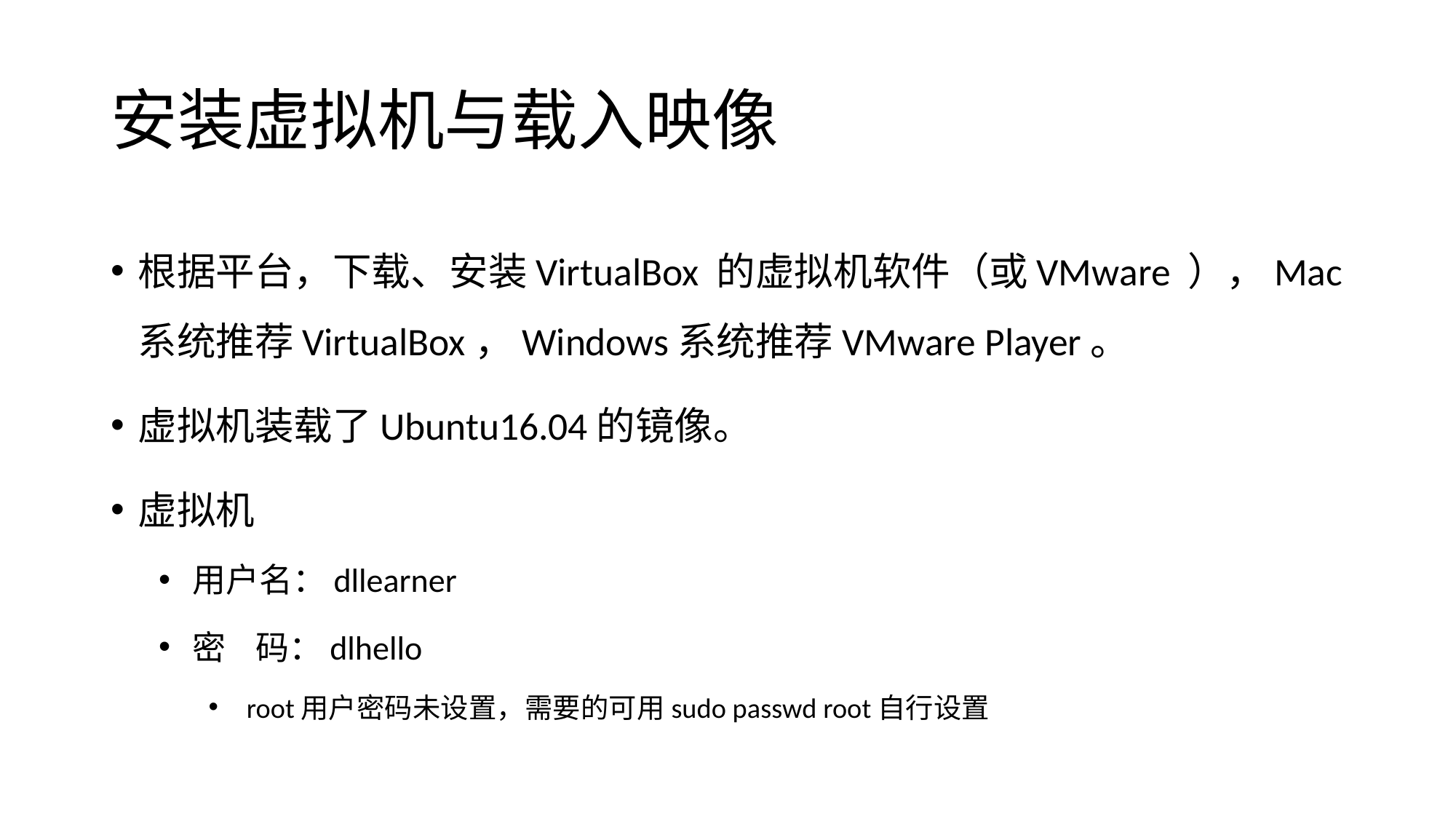

# 安装虚拟机与载入映像
根据平台，下载、安装VirtualBox 的虚拟机软件（或VMware ），Mac系统推荐VirtualBox，Windows系统推荐VMware Player。
虚拟机装载了Ubuntu16.04的镜像。
虚拟机
用户名：dllearner
密    码：dlhello
root用户密码未设置，需要的可用sudo passwd root自行设置